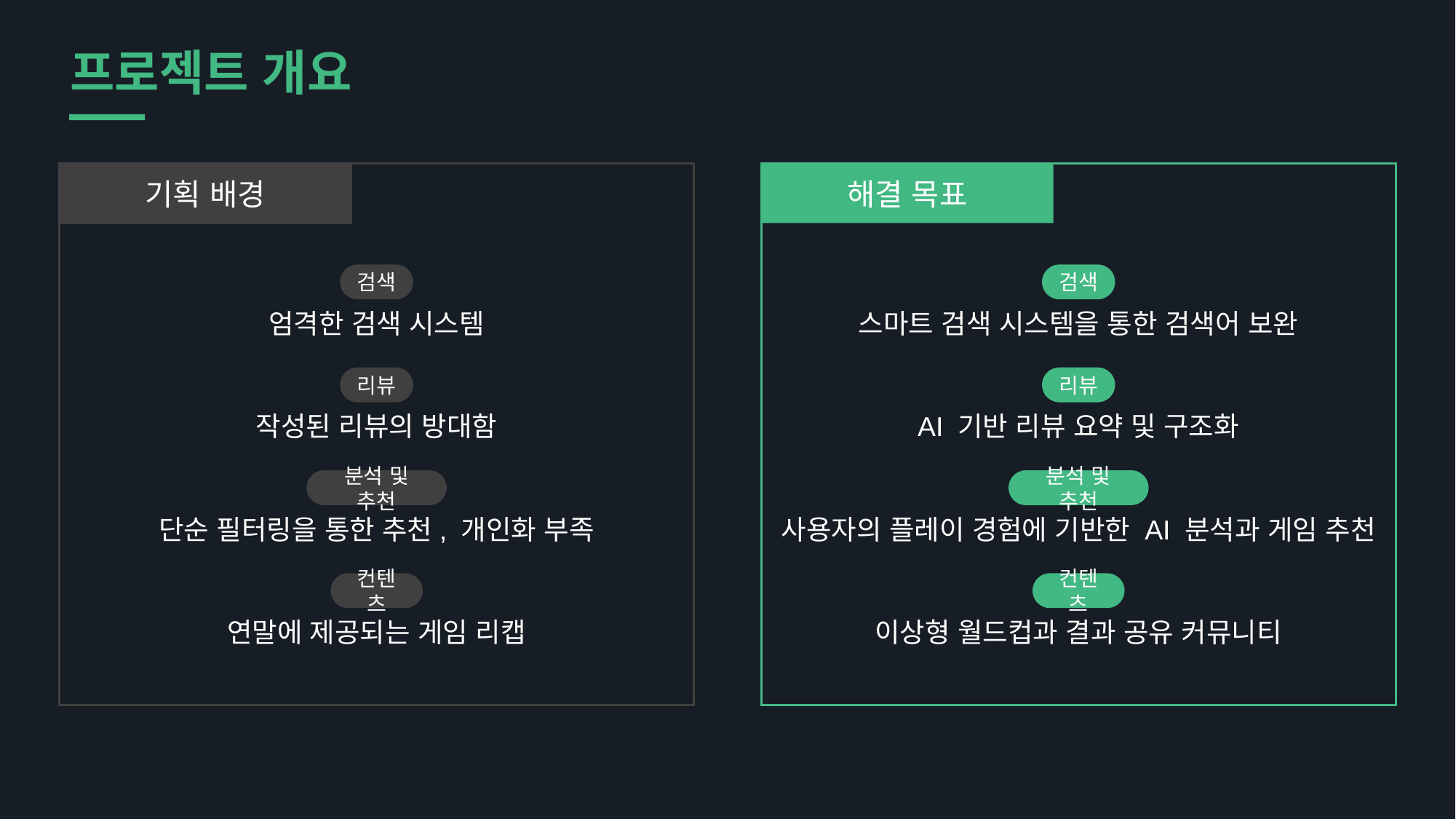

프로젝트 개요

기획 배경

해결 목표
검색
엄격한 검색 시스템
검색
스마트 검색 시스템을 통한 검색어 보완
리뷰
작성된 리뷰의 방대함
리뷰
AI 기반 리뷰 요약 및 구조화
분석 및 추천
단순 필터링을 통한 추천, 개인화 부족
분석 및 추천
사용자의 플레이 경험에 기반한 AI 분석과 게임 추천
컨텐츠
연말에 제공되는 게임 리캡
컨텐츠
이상형 월드컵과 결과 공유 커뮤니티